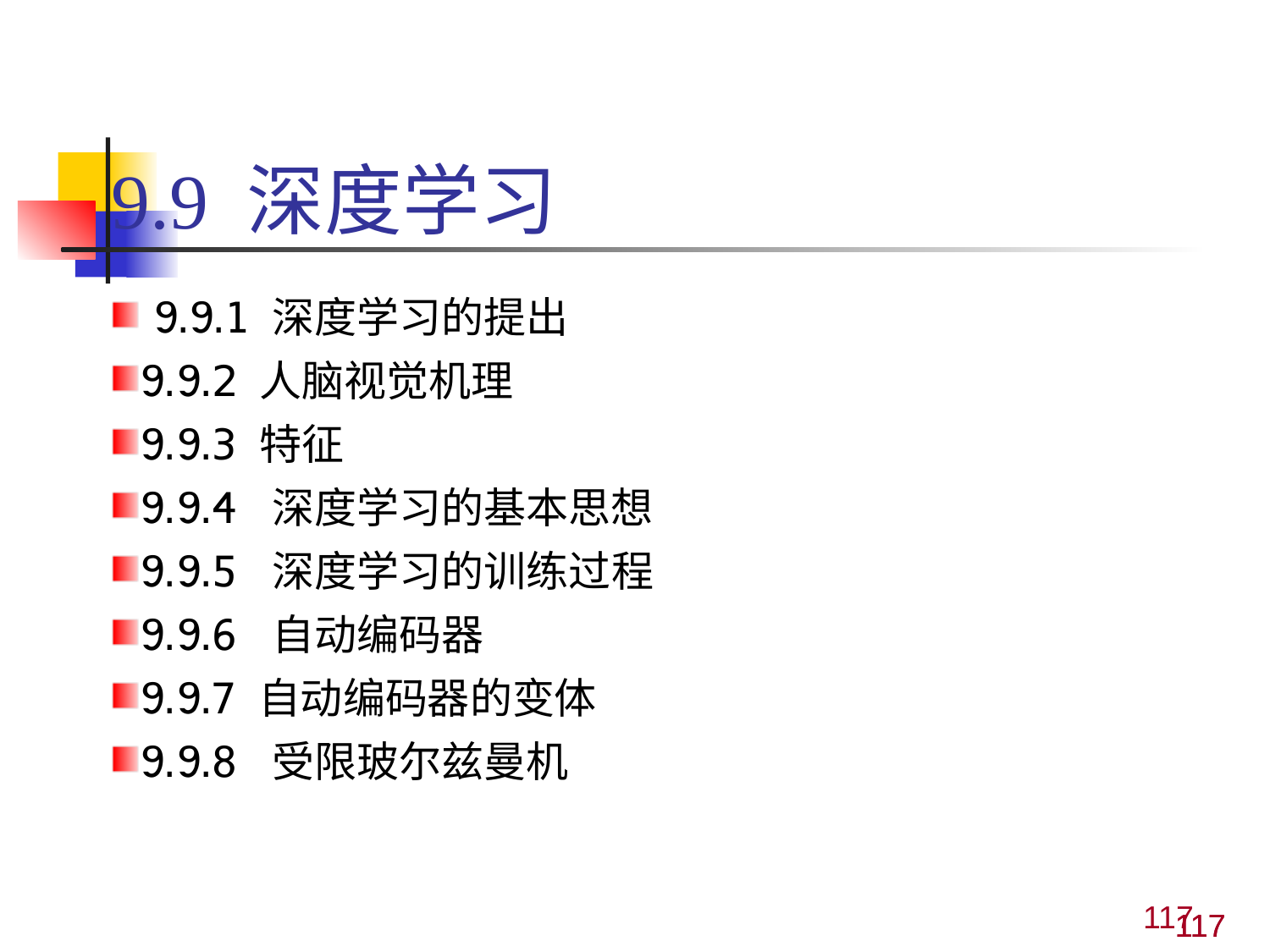

# 9.9 深度学习
 9.9.1 深度学习的提出
9.9.2 人脑视觉机理
9.9.3 特征
9.9.4  深度学习的基本思想
9.9.5  深度学习的训练过程
9.9.6  自动编码器
9.9.7 自动编码器的变体
9.9.8  受限玻尔兹曼机
117
117
117